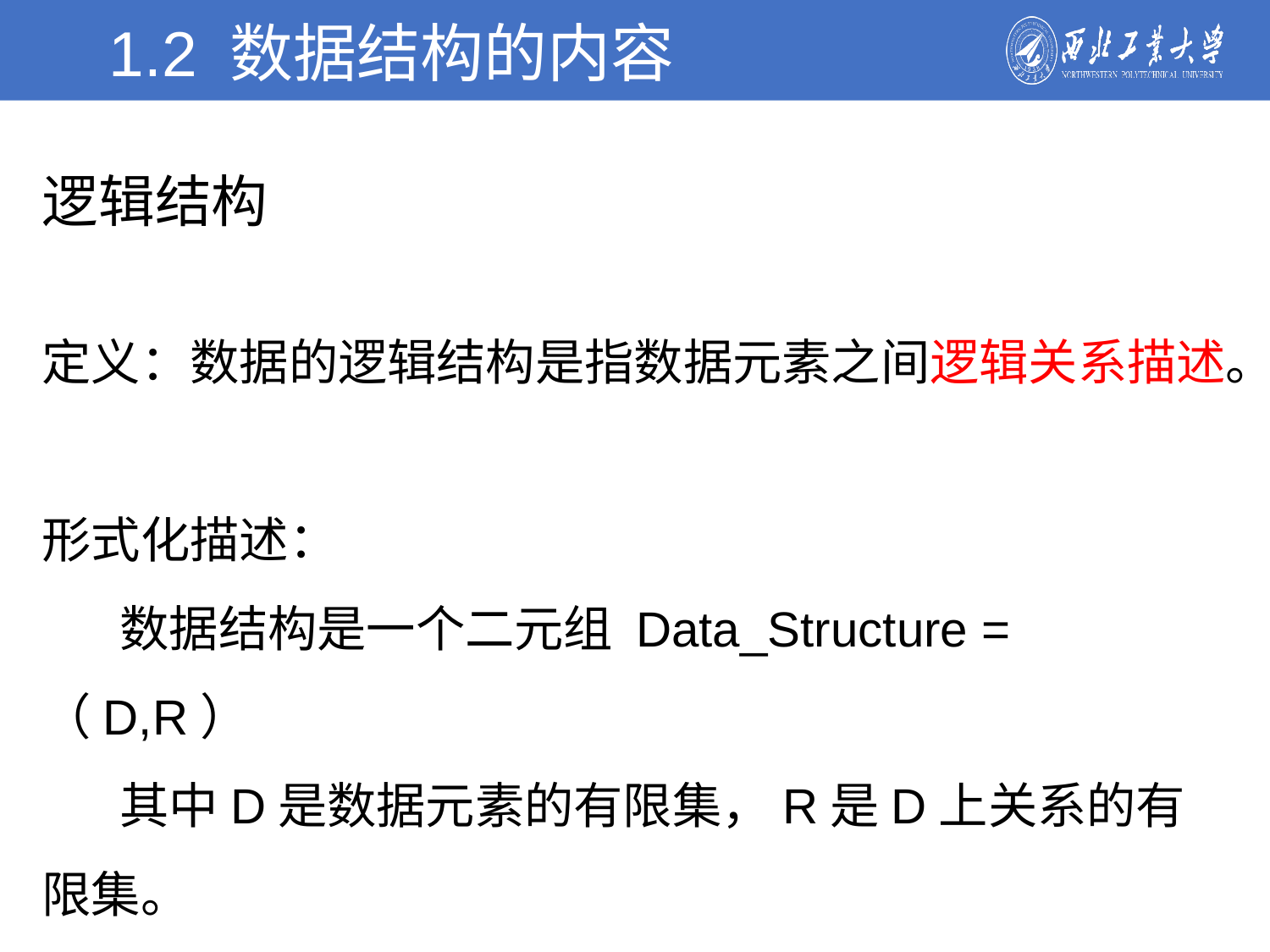

1.2 数据结构的内容
学校简介
逻辑结构

定义：数据的逻辑结构是指数据元素之间逻辑关系描述。

形式化描述：
      数据结构是一个二元组 Data_Structure = （D,R）
      其中D是数据元素的有限集，R是D上关系的有限集。
23